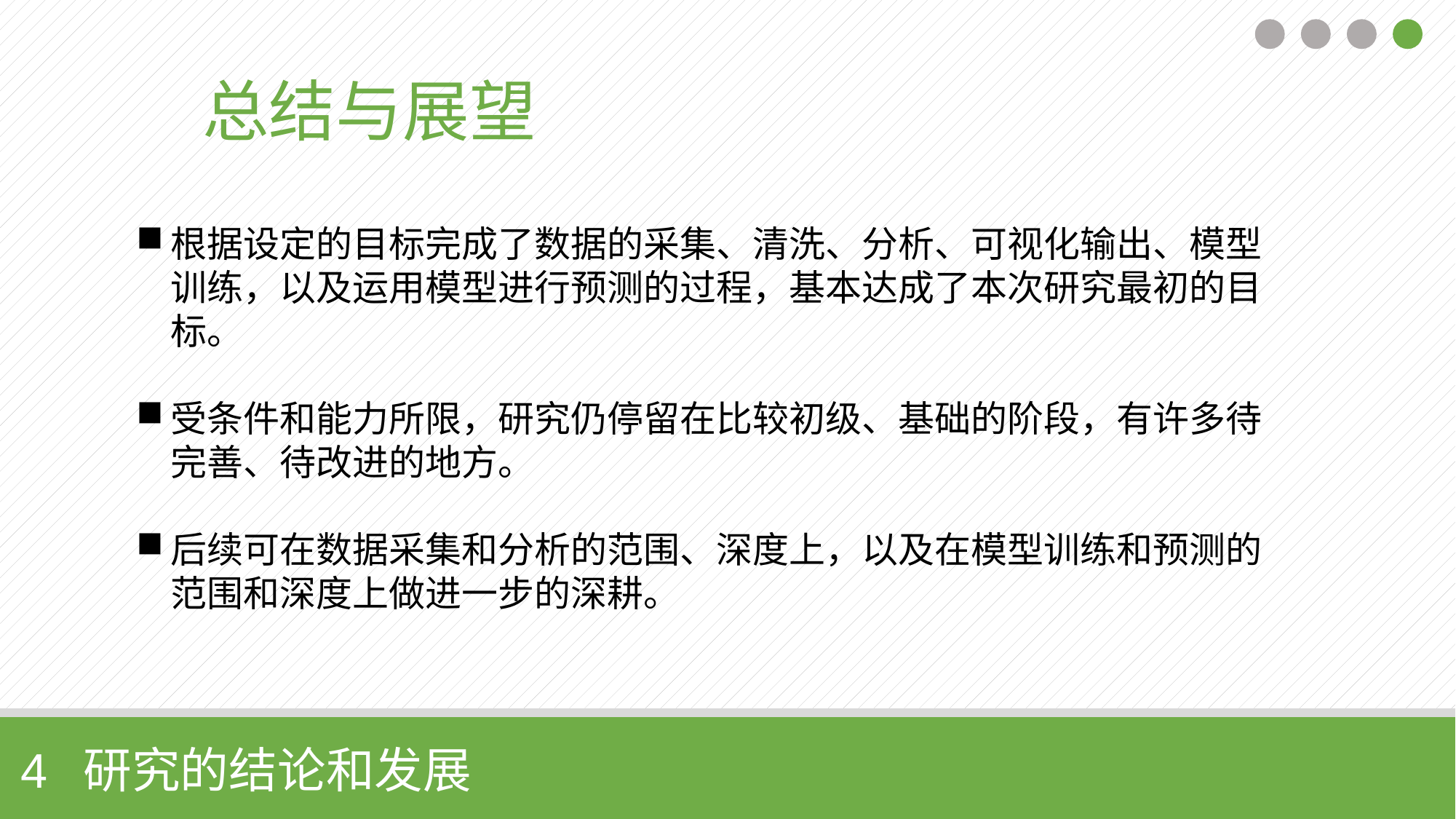

总结与展望
根据设定的目标完成了数据的采集、清洗、分析、可视化输出、模型训练，以及运用模型进行预测的过程，基本达成了本次研究最初的目标。

受条件和能力所限，研究仍停留在比较初级、基础的阶段，有许多待完善、待改进的地方。

后续可在数据采集和分析的范围、深度上，以及在模型训练和预测的范围和深度上做进一步的深耕。

4  研究的结论和发展